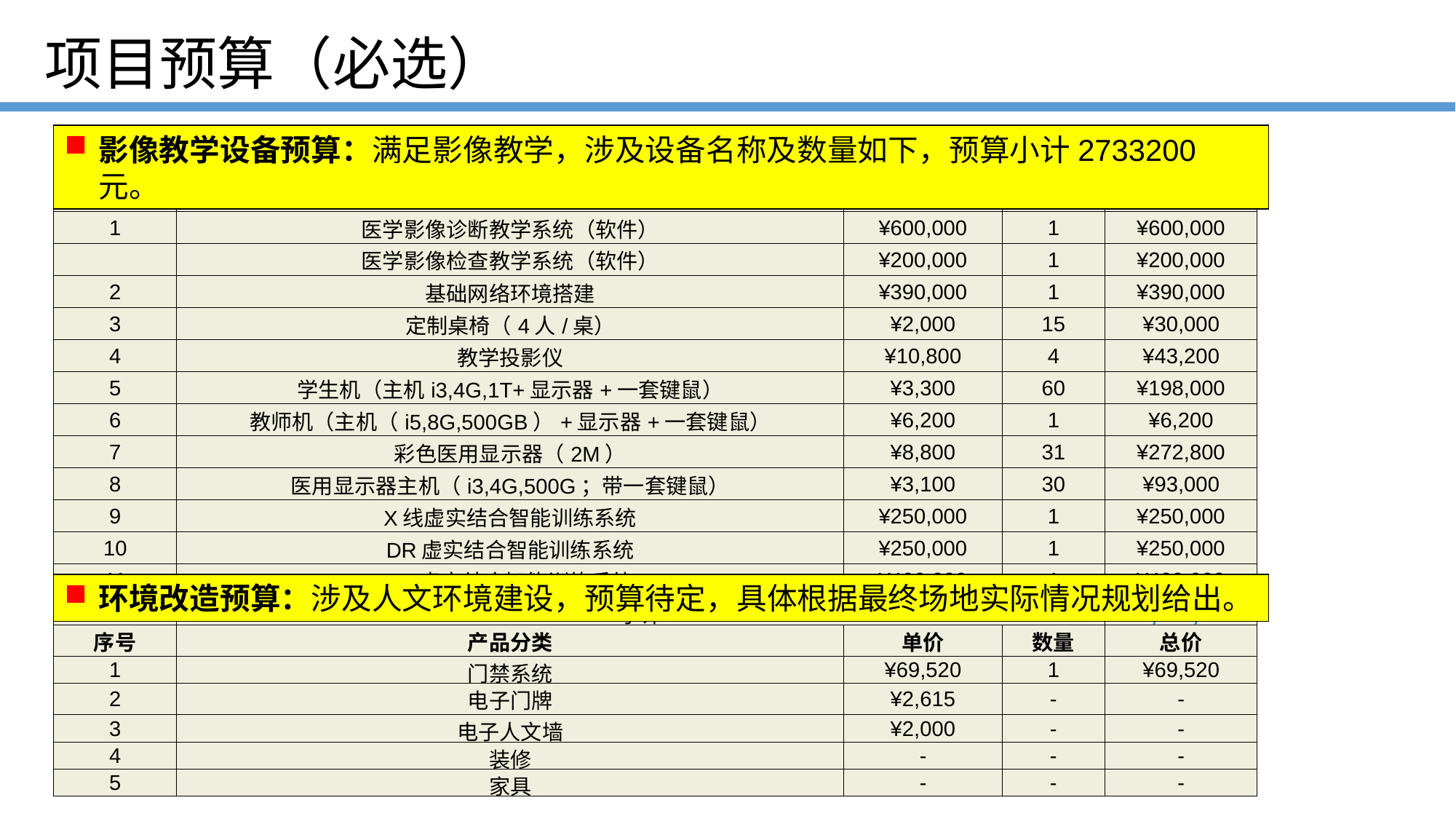

# 项目预算（必选）
影像教学设备预算：满足影像教学，涉及设备名称及数量如下，预算小计2733200元。
| 序号 | 影像产品分类 | 单价 | 数量 | 总价 |
| --- | --- | --- | --- | --- |
| 1 | 医学影像诊断教学系统（软件） | ¥600,000 | 1 | ¥600,000 |
|  | 医学影像检查教学系统（软件） | ¥200,000 | 1 | ¥200,000 |
| 2 | 基础网络环境搭建 | ¥390,000 | 1 | ¥390,000 |
| 3 | 定制桌椅（4人/桌） | ¥2,000 | 15 | ¥30,000 |
| 4 | 教学投影仪 | ¥10,800 | 4 | ¥43,200 |
| 5 | 学生机（主机i3,4G,1T+显示器+一套键鼠） | ¥3,300 | 60 | ¥198,000 |
| 6 | 教师机（主机（i5,8G,500GB）+显示器+一套键鼠） | ¥6,200 | 1 | ¥6,200 |
| 7 | 彩色医用显示器（2M） | ¥8,800 | 31 | ¥272,800 |
| 8 | 医用显示器主机（i3,4G,500G；带一套键鼠） | ¥3,100 | 30 | ¥93,000 |
| 9 | X线虚实结合智能训练系统 | ¥250,000 | 1 | ¥250,000 |
| 10 | DR虚实结合智能训练系统 | ¥250,000 | 1 | ¥250,000 |
| 11 | CT虚实结合智能训练系统 | ¥400,000 | 1 | ¥400,000 |
| 12 | 小计 |  |  | ¥2,733,200 |
环境改造预算：涉及人文环境建设，预算待定，具体根据最终场地实际情况规划给出。
| 序号 | 产品分类 | 单价 | 数量 | 总价 |
| --- | --- | --- | --- | --- |
| 1 | 门禁系统 | ¥69,520 | 1 | ¥69,520 |
| 2 | 电子门牌 | ¥2,615 | - | - |
| 3 | 电子人文墙 | ¥2,000 | - | - |
| 4 | 装修 | - | - | - |
| 5 | 家具 | - | - | - |